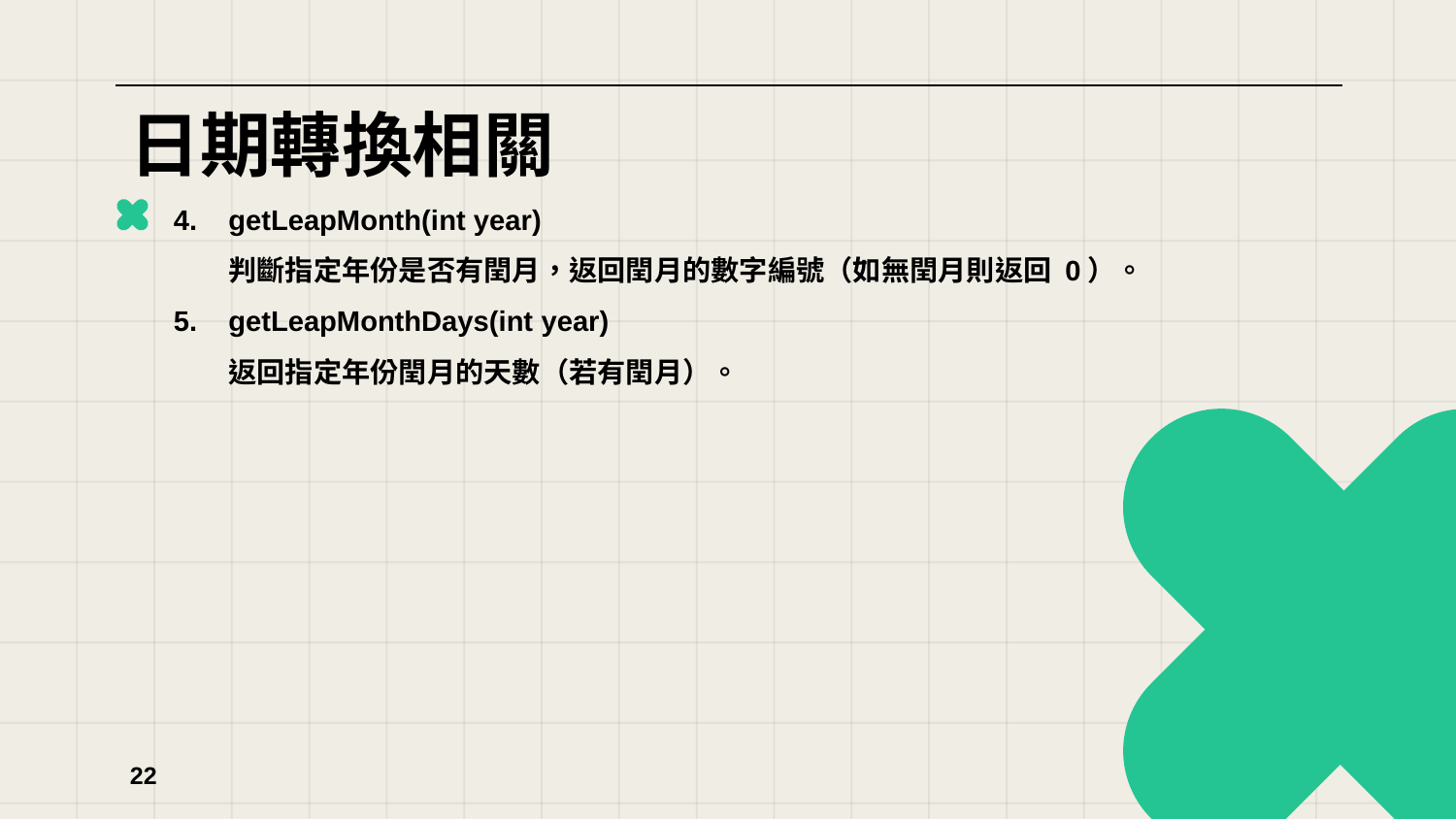

# 日期轉換相關
getLeapMonth(int year)
判斷指定年份是否有閏月，返回閏月的數字編號（如無閏月則返回 0）。
getLeapMonthDays(int year)
返回指定年份閏月的天數（若有閏月）。

22